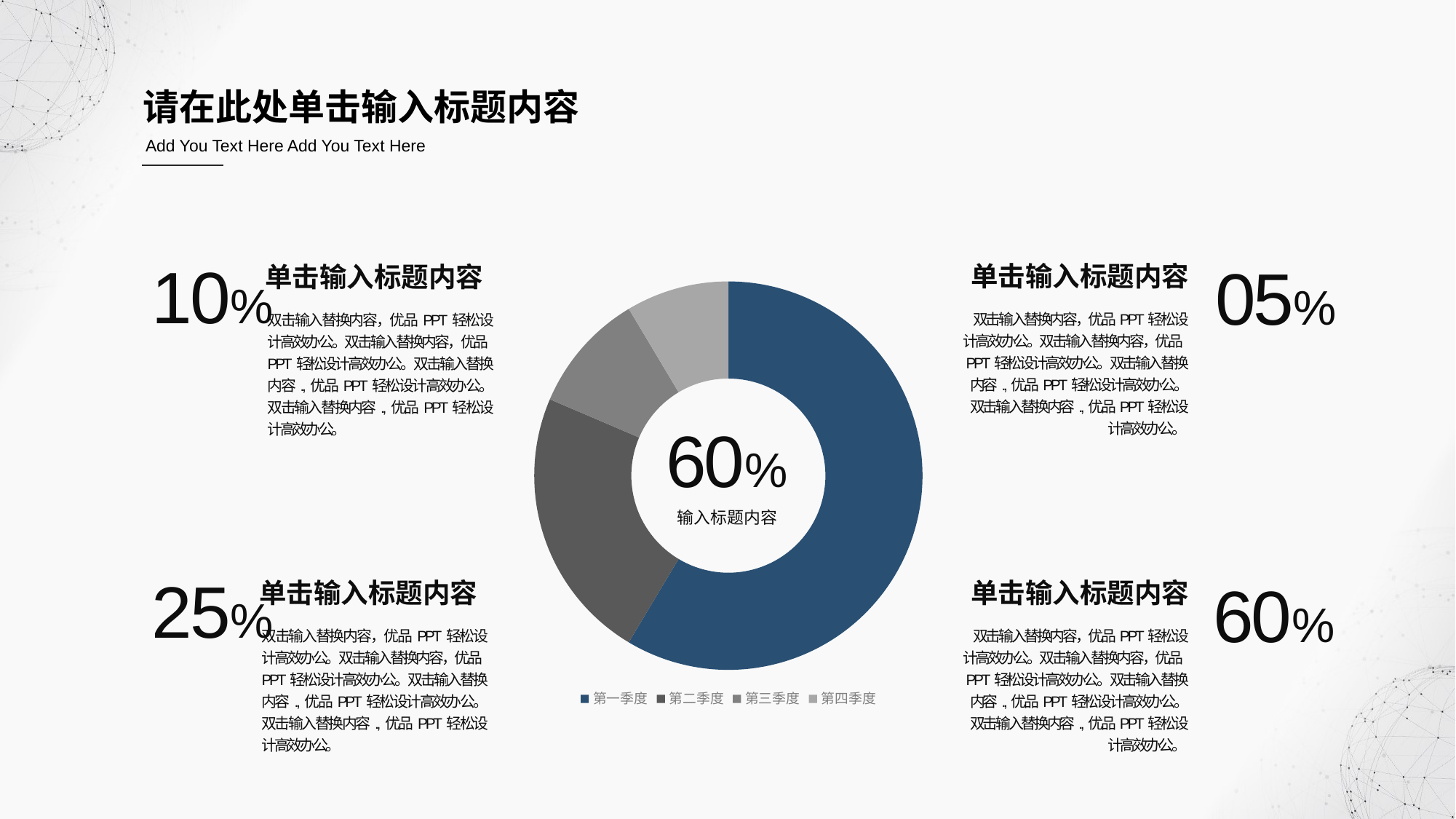

请在此处单击输入标题内容
Add You Text Here Add You Text Here
10%
05%
单击输入标题内容
单击输入标题内容

### Chart

| Category | 销售额 |
|---|---|
| 第一季度 | 8.2 |
| 第二季度 | 3.2 |
| 第三季度 | 1.4 |
| 第四季度 | 1.2 |
双击输入替换内容，优品PPT轻松设计高效办公。双击输入替换内容，优品PPT轻松设计高效办公。双击输入替换内容.,优品PPT轻松设计高效办公。双击输入替换内容.,优品PPT轻松设计高效办公。

双击输入替换内容，优品PPT轻松设计高效办公。双击输入替换内容，优品PPT轻松设计高效办公。双击输入替换内容.,优品PPT轻松设计高效办公。双击输入替换内容.,优品PPT轻松设计高效办公。

60%
输入标题内容
25%
60%
单击输入标题内容
单击输入标题内容
双击输入替换内容，优品PPT轻松设计高效办公。双击输入替换内容，优品PPT轻松设计高效办公。双击输入替换内容.,优品PPT轻松设计高效办公。双击输入替换内容.,优品PPT轻松设计高效办公。

双击输入替换内容，优品PPT轻松设计高效办公。双击输入替换内容，优品PPT轻松设计高效办公。双击输入替换内容.,优品PPT轻松设计高效办公。双击输入替换内容.,优品PPT轻松设计高效办公。